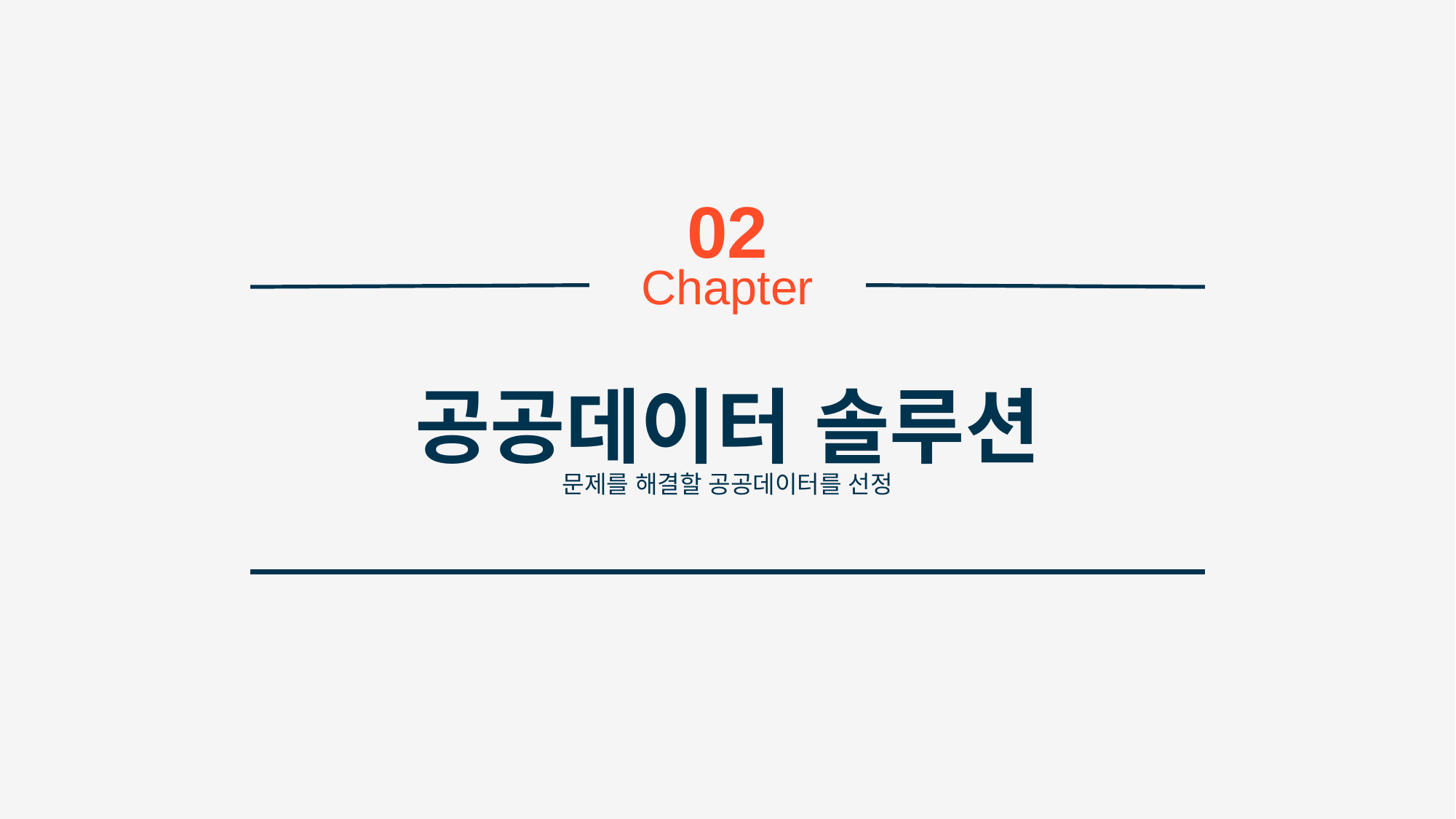

02
Chapter
공공데이터 솔루션
문제를 해결할 공공데이터를 선정